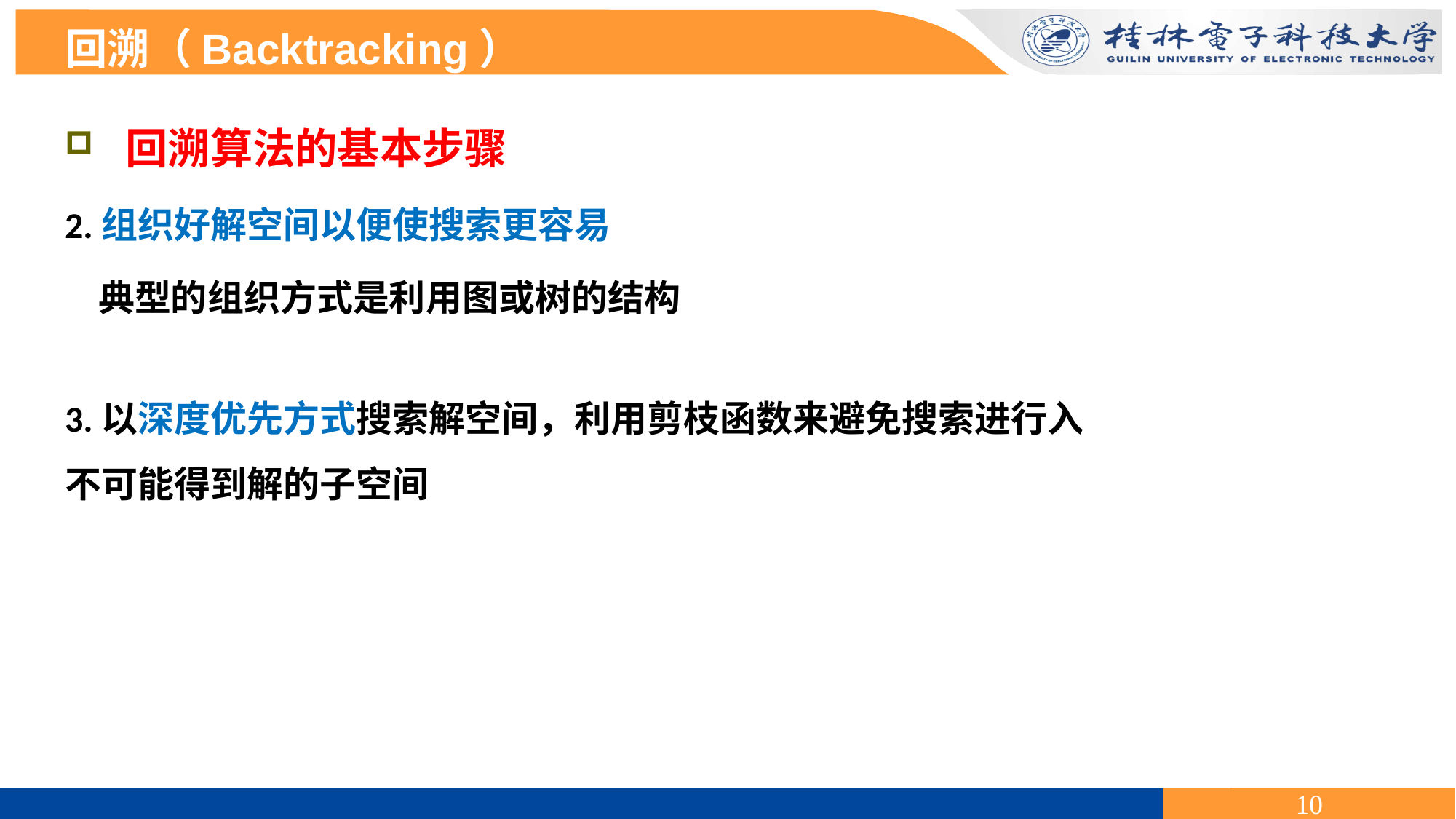

回溯（Backtracking）
 回溯算法的基本步骤
2.组织好解空间以便使搜索更容易
   典型的组织方式是利用图或树的结构
3.以深度优先方式搜索解空间，利用剪枝函数来避免搜索进行入不可能得到解的子空间